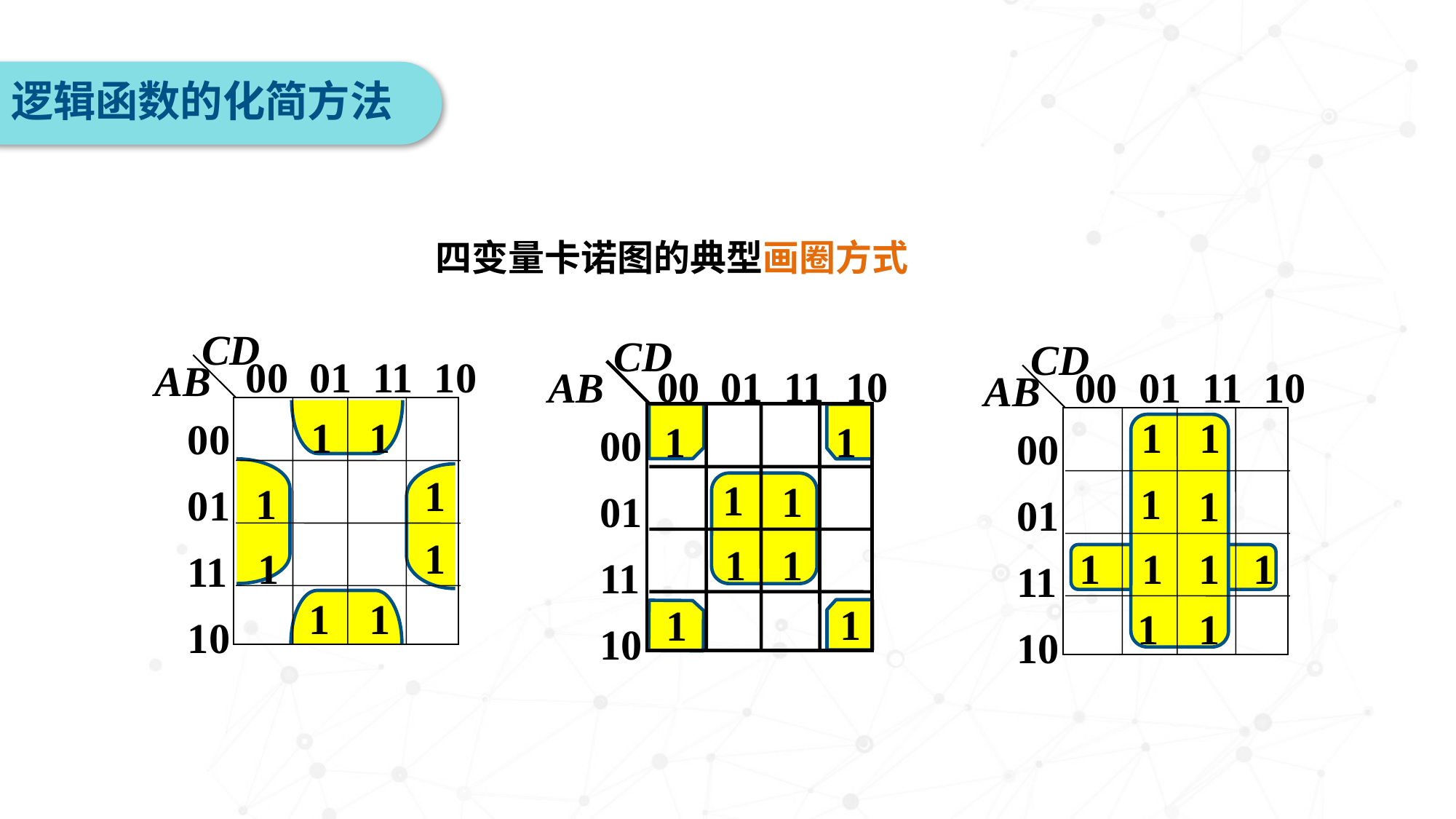

逻辑函数的化简方法
四变量卡诺图的典型画圈方式
CD
00  01  11  10
AB

0001
11
10
1
1

1
1

1

1
1
1
CD
CD
00  01  11  10
AB

0001
11
10
1
1

1
1

1
1
1
1

1
1
00  01  11  10
AB

0001
11
10
1
1

1
1

1
1

1
1

88